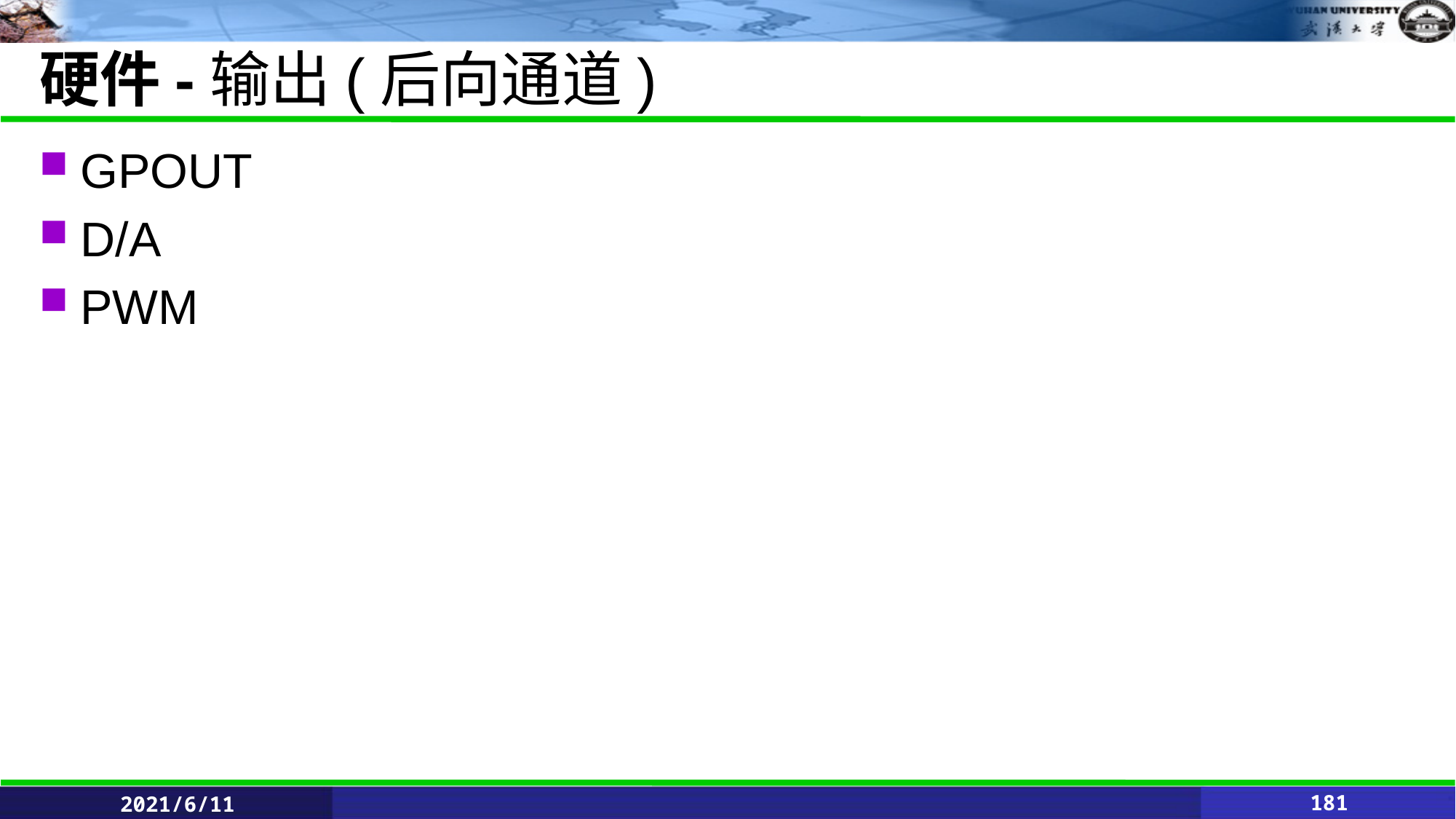

# 硬件-输出(后向通道)
GPOUT
D/A
PWM
2021/6/11

181